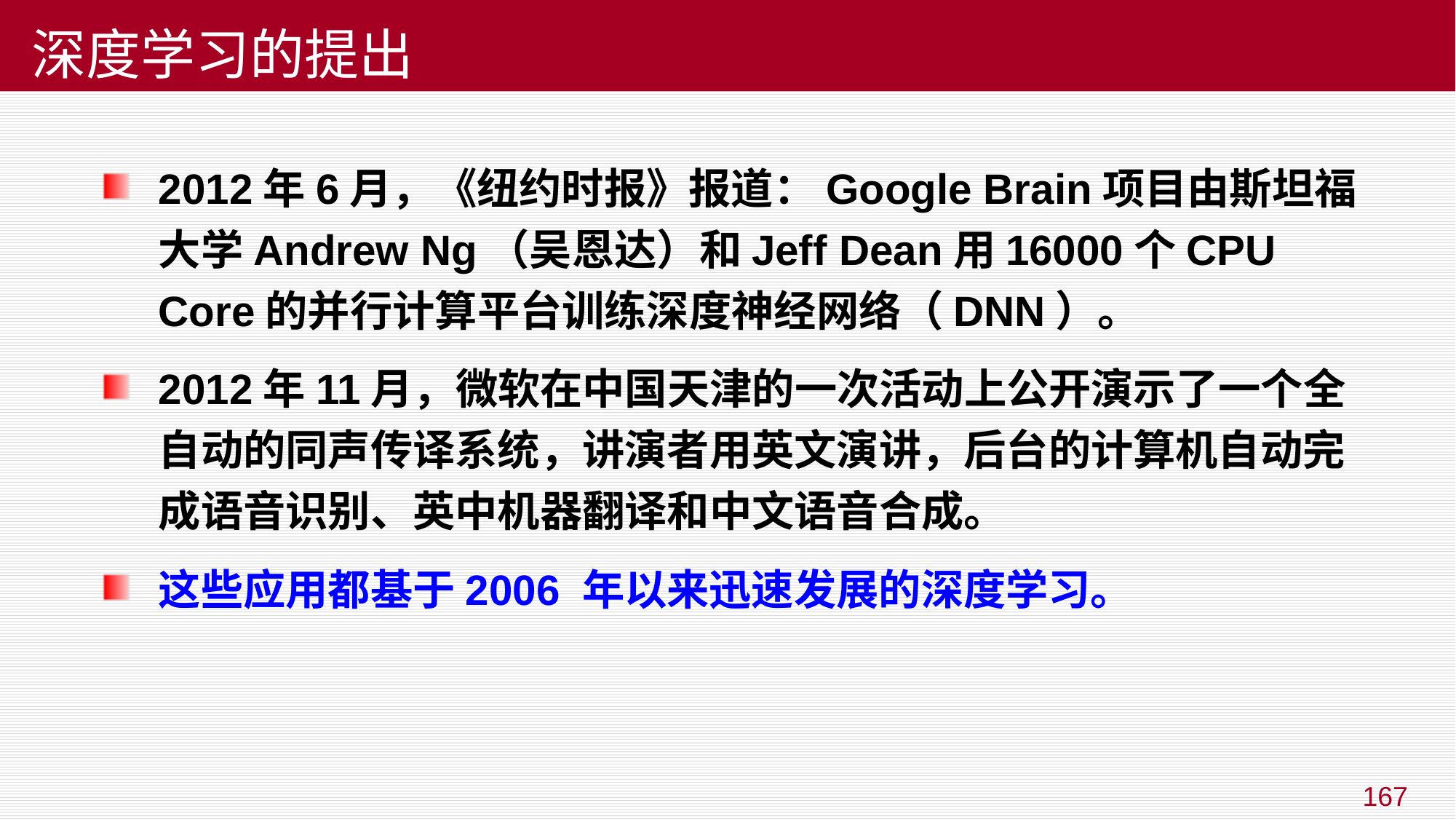

# 深度学习的提出
2012年6月，《纽约时报》报道：Google Brain项目由斯坦福大学Andrew Ng（吴恩达）和Jeff Dean用16000个CPU Core的并行计算平台训练深度神经网络（DNN）。
2012年11月，微软在中国天津的一次活动上公开演示了一个全自动的同声传译系统，讲演者用英文演讲，后台的计算机自动完成语音识别、英中机器翻译和中文语音合成。
这些应用都基于2006 年以来迅速发展的深度学习。
167